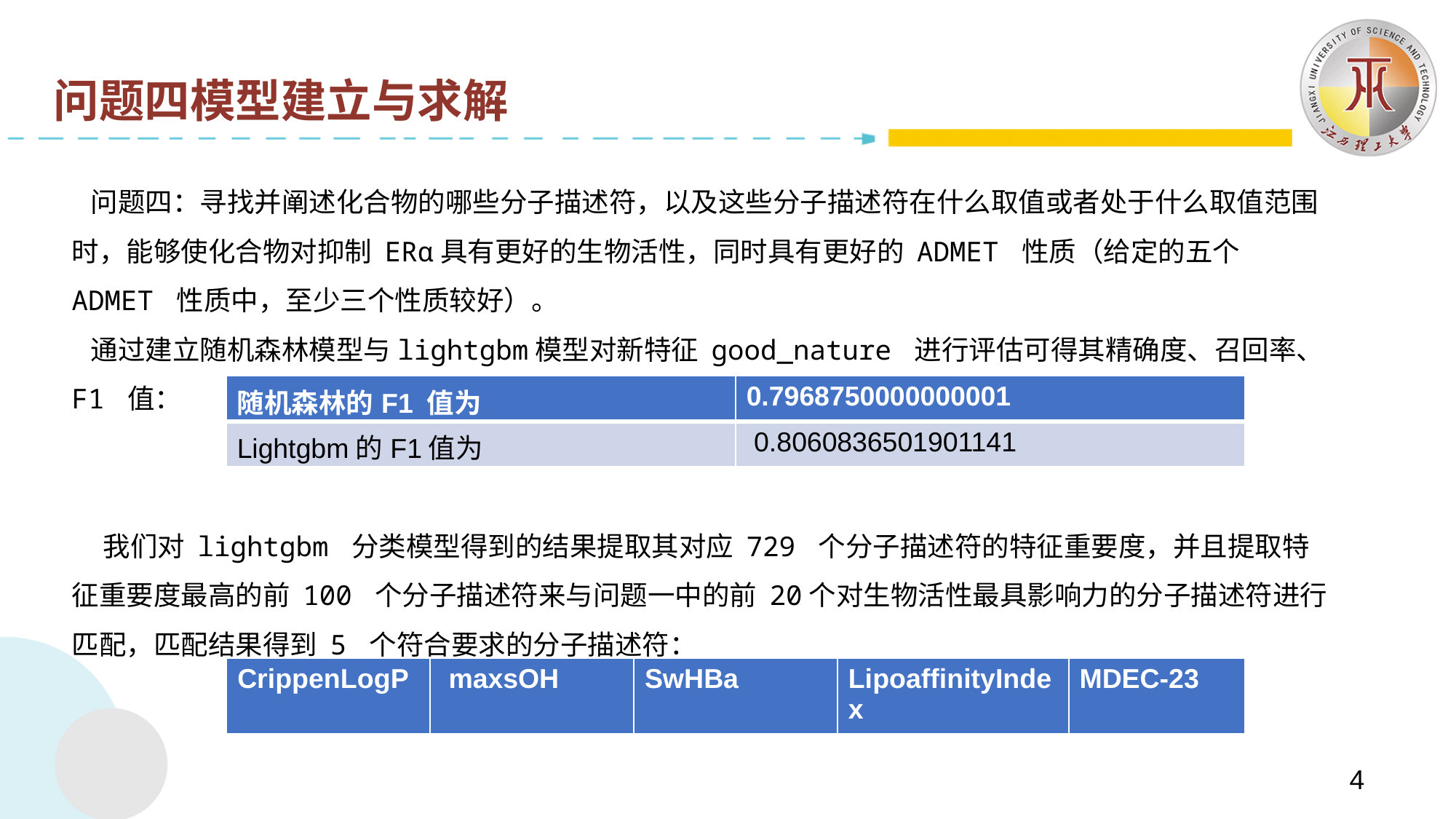

问题四模型建立与求解
  问题四：寻找并阐述化合物的哪些分子描述符，以及这些分子描述符在什么取值或者处于什么取值范围时，能够使化合物对抑制 ERα具有更好的生物活性，同时具有更好的 ADMET 性质（给定的五个 ADMET 性质中，至少三个性质较好）。
  通过建立随机森林模型与lightgbm模型对新特征 good_nature 进行评估可得其精确度、召回率、F1 值：

    我们对 lightgbm 分类模型得到的结果提取其对应 729 个分子描述符的特征重要度，并且提取特征重要度最高的前 100 个分子描述符来与问题一中的前 20个对生物活性最具影响力的分子描述符进行匹配，匹配结果得到 5 个符合要求的分子描述符：

| 随机森林的F1 值为 | 0.7968750000000001 |
| --- | --- |
| Lightgbm的F1值为 | 0.8060836501901141 |
| CrippenLogP | maxsOH | SwHBa | LipoaffinityIndex | MDEC-23 |
| --- | --- | --- | --- | --- |
4